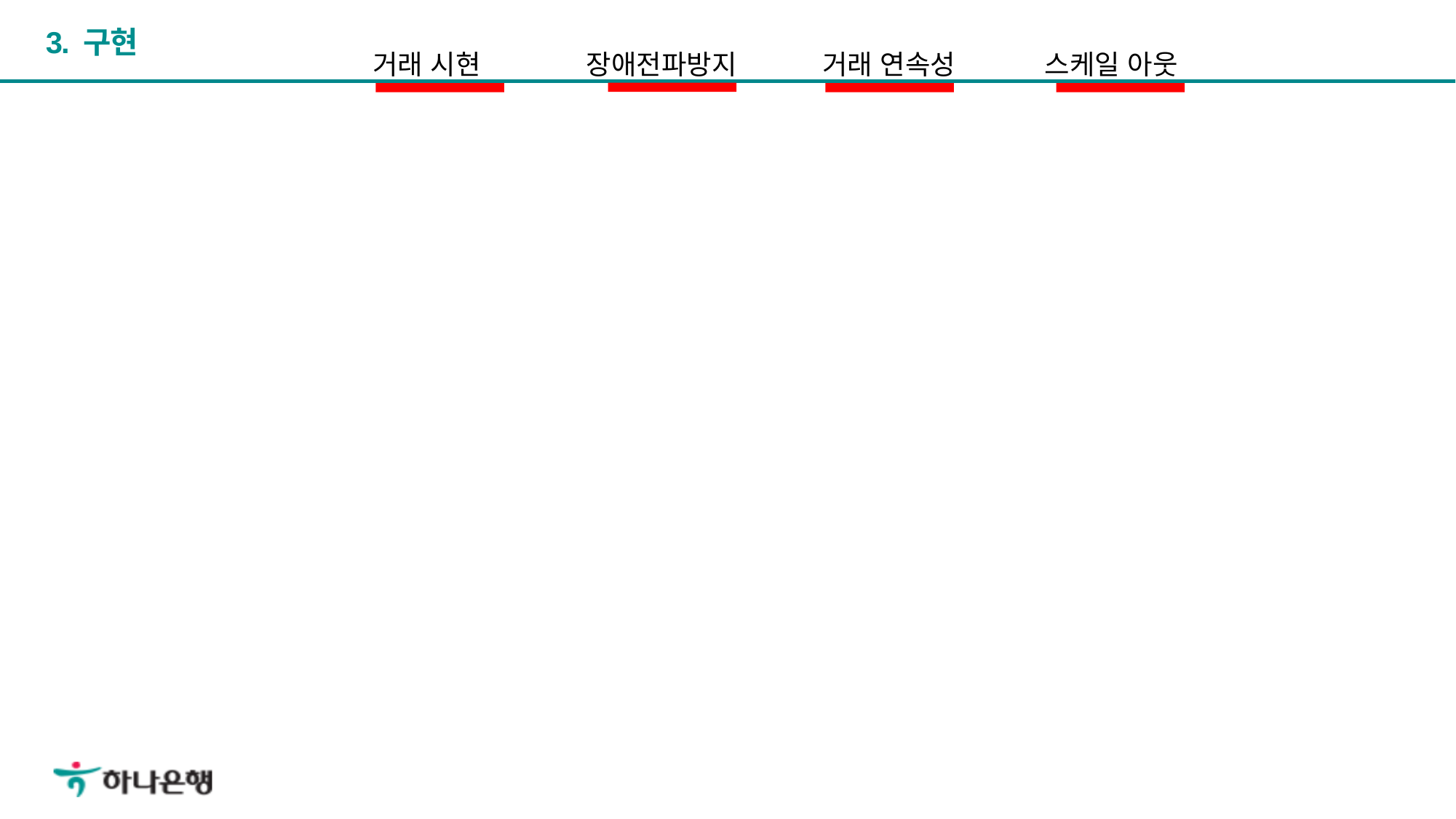

# 3. 구현
거래 시현
장애전파방지
거래 연속성
스케일 아웃